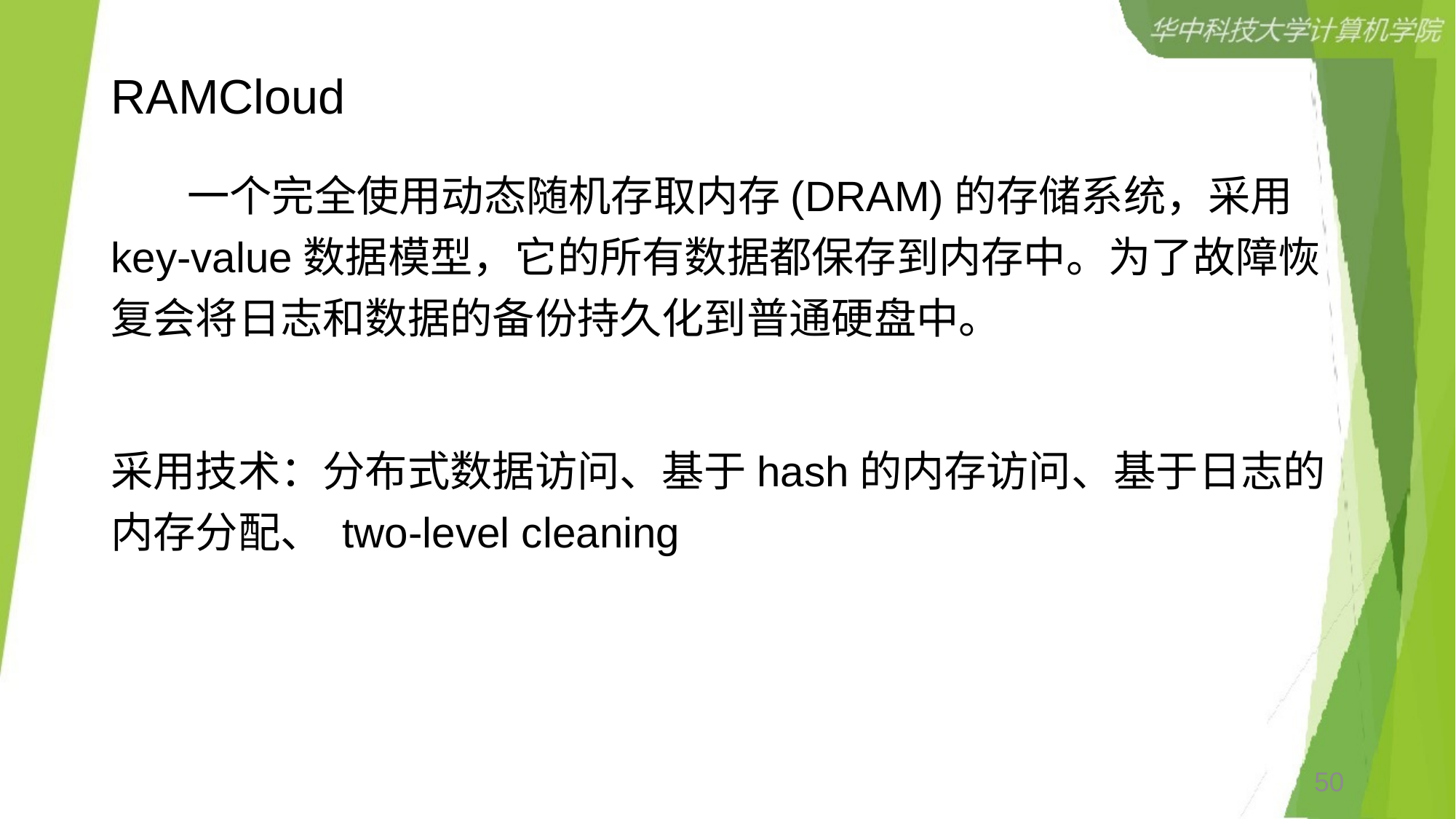

# RAMCloud
       一个完全使用动态随机存取内存(DRAM)的存储系统，采用key-value数据模型，它的所有数据都保存到内存中。为了故障恢复会将日志和数据的备份持久化到普通硬盘中。

采用技术：分布式数据访问、基于hash的内存访问、基于日志的内存分配、 two-level cleaning
50